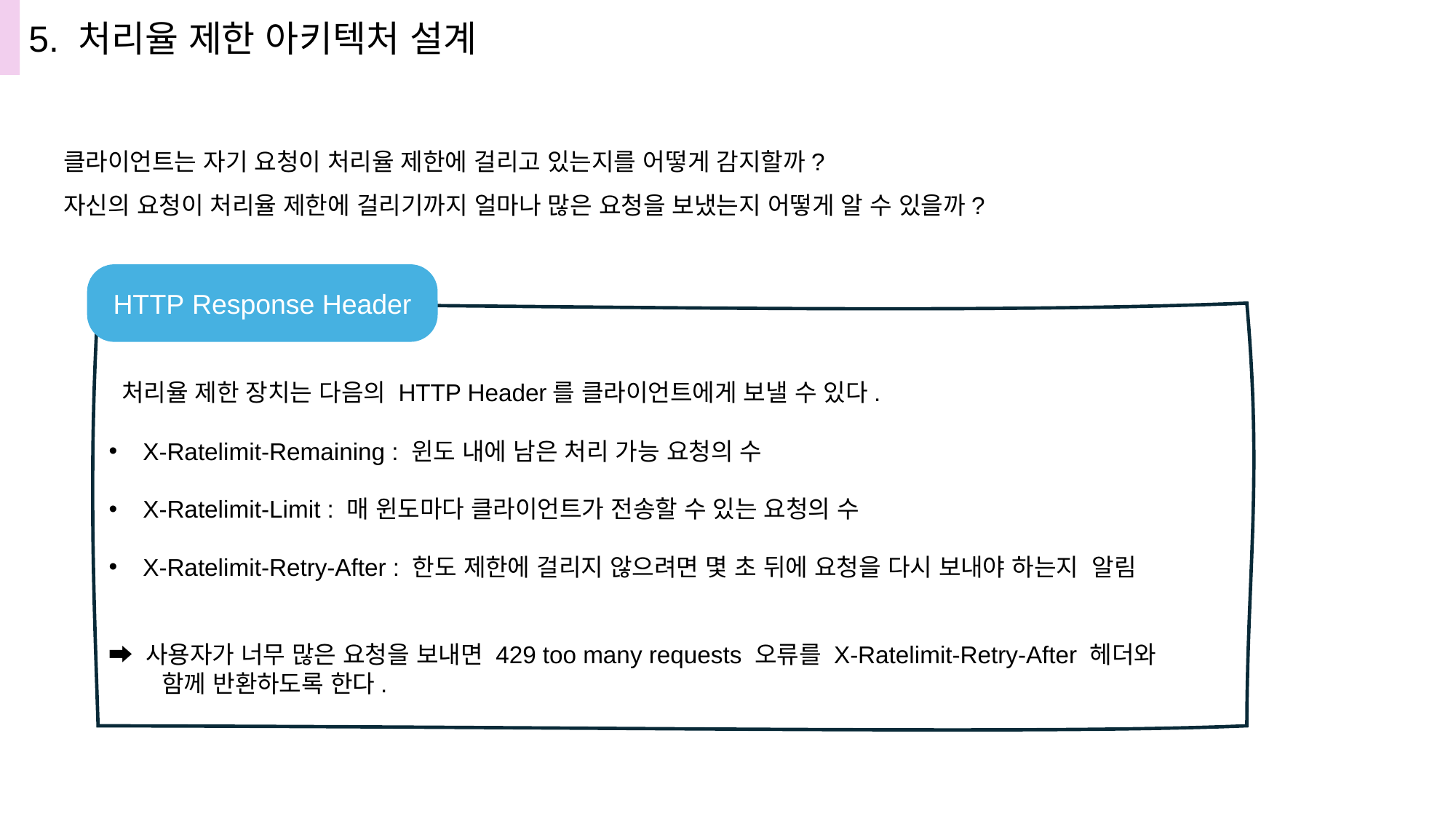

5. 처리율 제한 아키텍처 설계
클라이언트는 자기 요청이 처리율 제한에 걸리고 있는지를 어떻게 감지할까?
자신의 요청이 처리율 제한에 걸리기까지 얼마나 많은 요청을 보냈는지 어떻게 알 수 있을까?

HTTP Response Header

 처리율 제한 장치는 다음의 HTTP Header를 클라이언트에게 보낼 수 있다.

X-Ratelimit-Remaining : 윈도 내에 남은 처리 가능 요청의 수

X-Ratelimit-Limit : 매 윈도마다 클라이언트가 전송할 수 있는 요청의 수

X-Ratelimit-Retry-After : 한도 제한에 걸리지 않으려면 몇 초 뒤에 요청을 다시 보내야 하는지  알림

➡️ 사용자가 너무 많은 요청을 보내면 429 too many requests 오류를 X-Ratelimit-Retry-After 헤더와
       함께 반환하도록 한다.